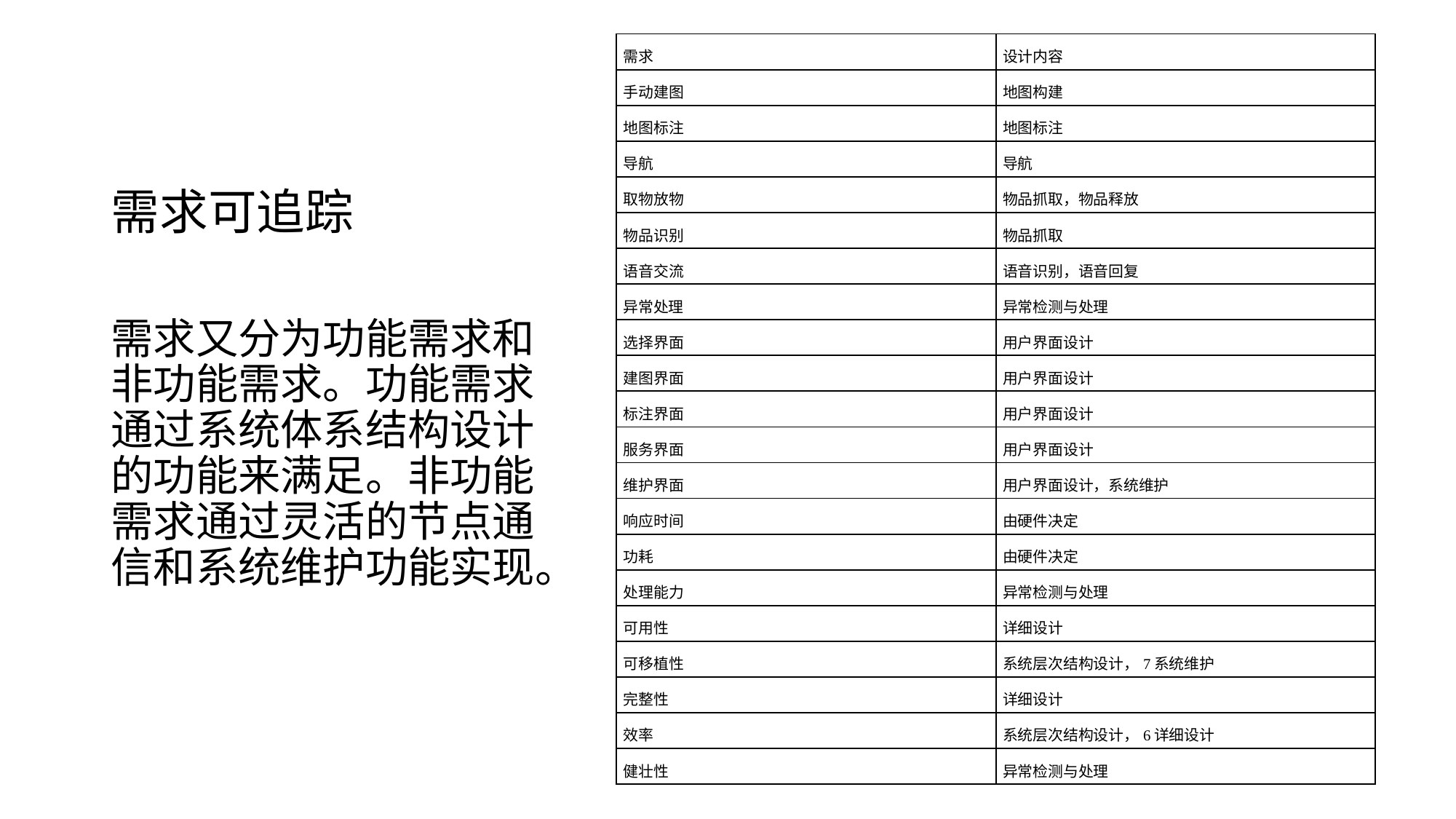

| 需求 | 设计内容 |
| --- | --- |
| 手动建图 | 地图构建 |
| 地图标注 | 地图标注 |
| 导航 | 导航 |
| 取物放物 | 物品抓取，物品释放 |
| 物品识别 | 物品抓取 |
| 语音交流 | 语音识别，语音回复 |
| 异常处理 | 异常检测与处理 |
| 选择界面 | 用户界面设计 |
| 建图界面 | 用户界面设计 |
| 标注界面 | 用户界面设计 |
| 服务界面 | 用户界面设计 |
| 维护界面 | 用户界面设计，系统维护 |
| 响应时间 | 由硬件决定 |
| 功耗 | 由硬件决定 |
| 处理能力 | 异常检测与处理 |
| 可用性 | 详细设计 |
| 可移植性 | 系统层次结构设计，7系统维护 |
| 完整性 | 详细设计 |
| 效率 | 系统层次结构设计，6详细设计 |
| 健壮性 | 异常检测与处理 |
# 需求可追踪

需求又分为功能需求和非功能需求。功能需求通过系统体系结构设计的功能来满足。非功能需求通过灵活的节点通信和系统维护功能实现。